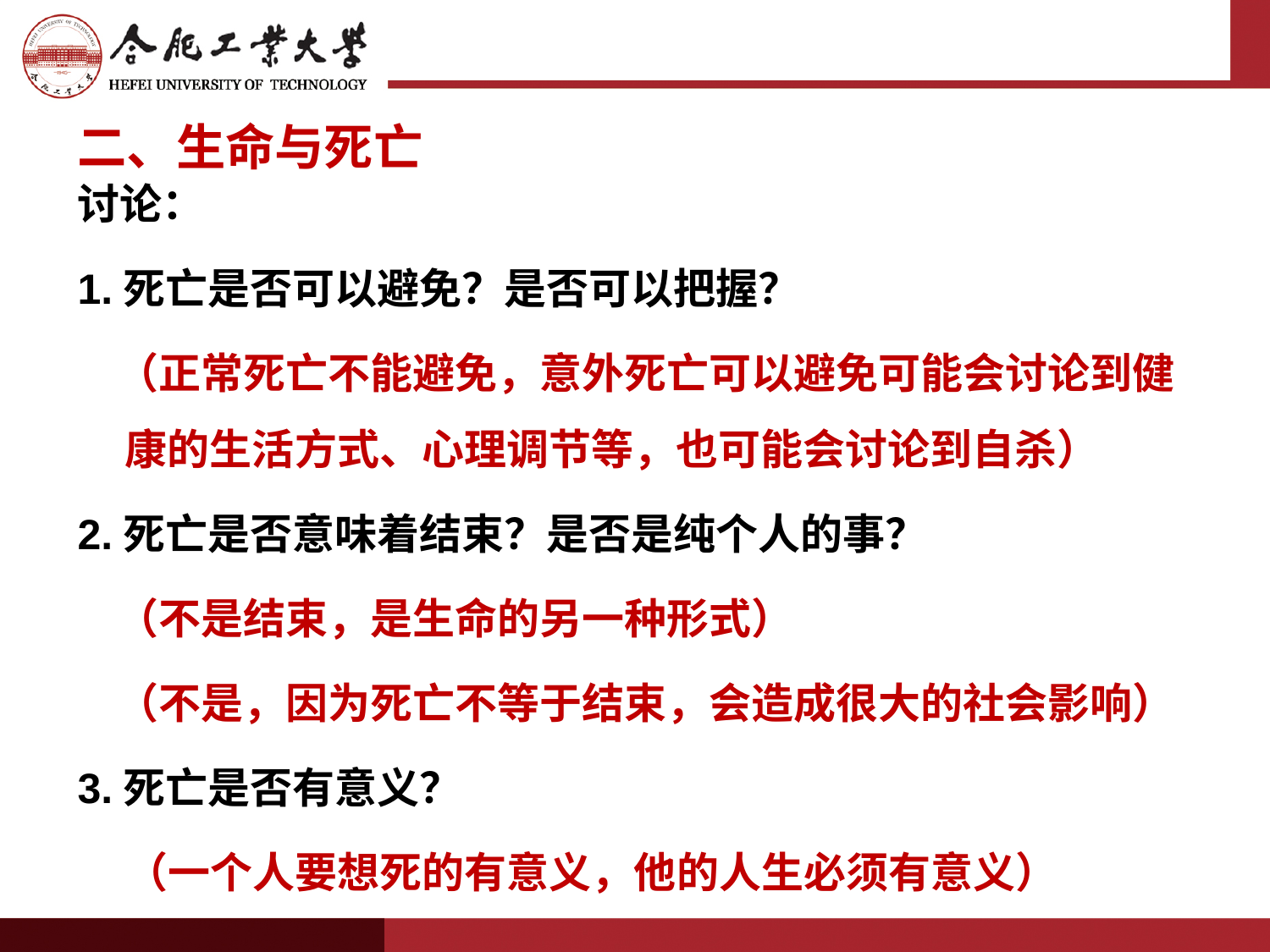

# 二、生命与死亡
讨论：
1.死亡是否可以避免？是否可以把握？
   （正常死亡不能避免，意外死亡可以避免可能会讨论到健康的生活方式、心理调节等，也可能会讨论到自杀）
2.死亡是否意味着结束？是否是纯个人的事？
   （不是结束，是生命的另一种形式）
   （不是，因为死亡不等于结束，会造成很大的社会影响）
3.死亡是否有意义？
    （一个人要想死的有意义，他的人生必须有意义）